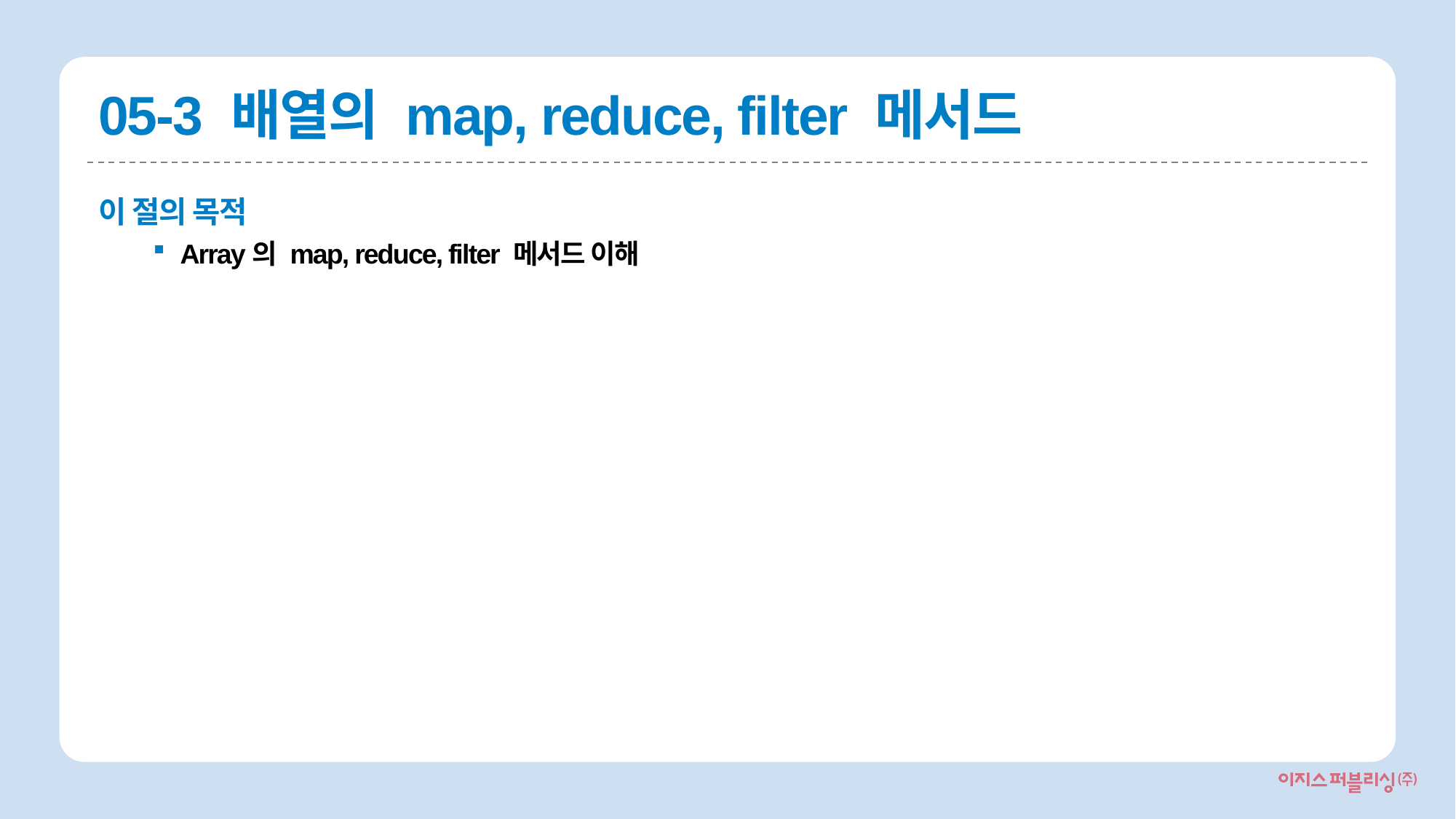

# 05-3 배열의 map, reduce, filter 메서드
이 절의 목적
Array의 map, reduce, filter 메서드 이해